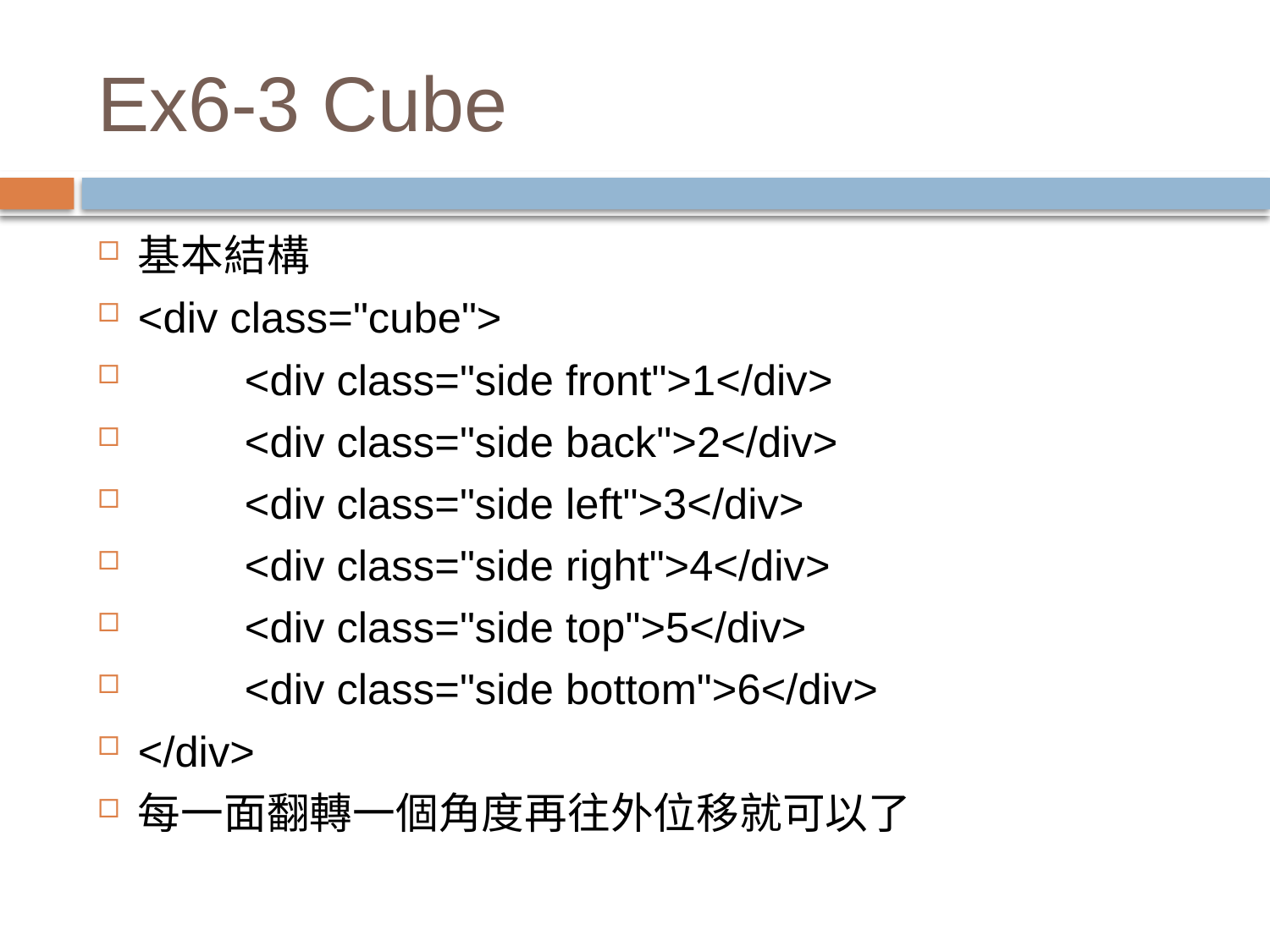

# Ex6-3 Cube
基本結構
<div class="cube">
		<div class="side front">1</div>
		<div class="side back">2</div>
		<div class="side left">3</div>
		<div class="side right">4</div>
		<div class="side top">5</div>
		<div class="side bottom">6</div>
</div>
每一面翻轉一個角度再往外位移就可以了